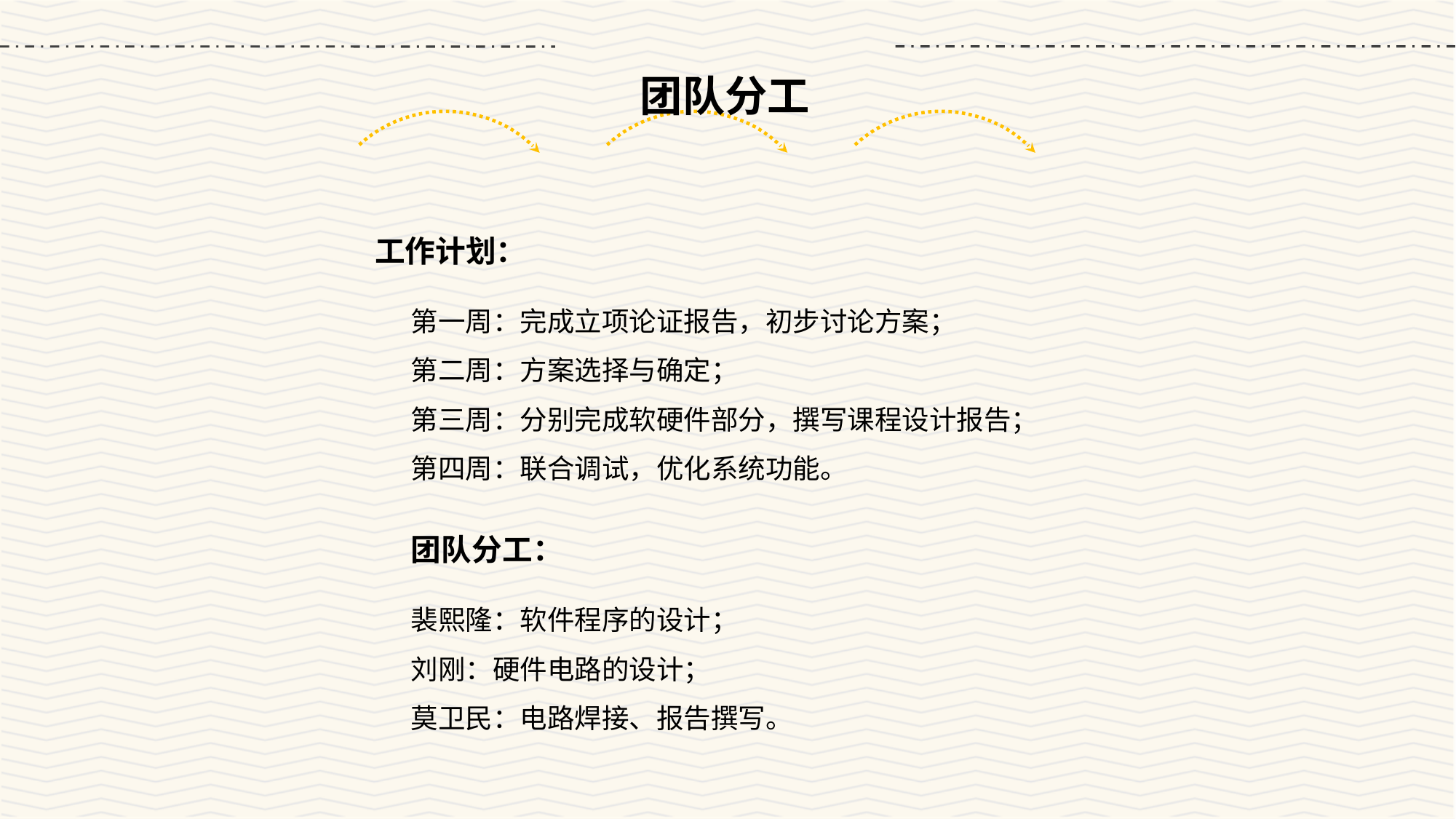

团队分工

工作计划：
第一周：完成立项论证报告，初步讨论方案；
第二周：方案选择与确定；
第三周：分别完成软硬件部分，撰写课程设计报告；
第四周：联合调试，优化系统功能。
团队分工：
裴熙隆：软件程序的设计；
刘刚：硬件电路的设计；
莫卫民：电路焊接、报告撰写。